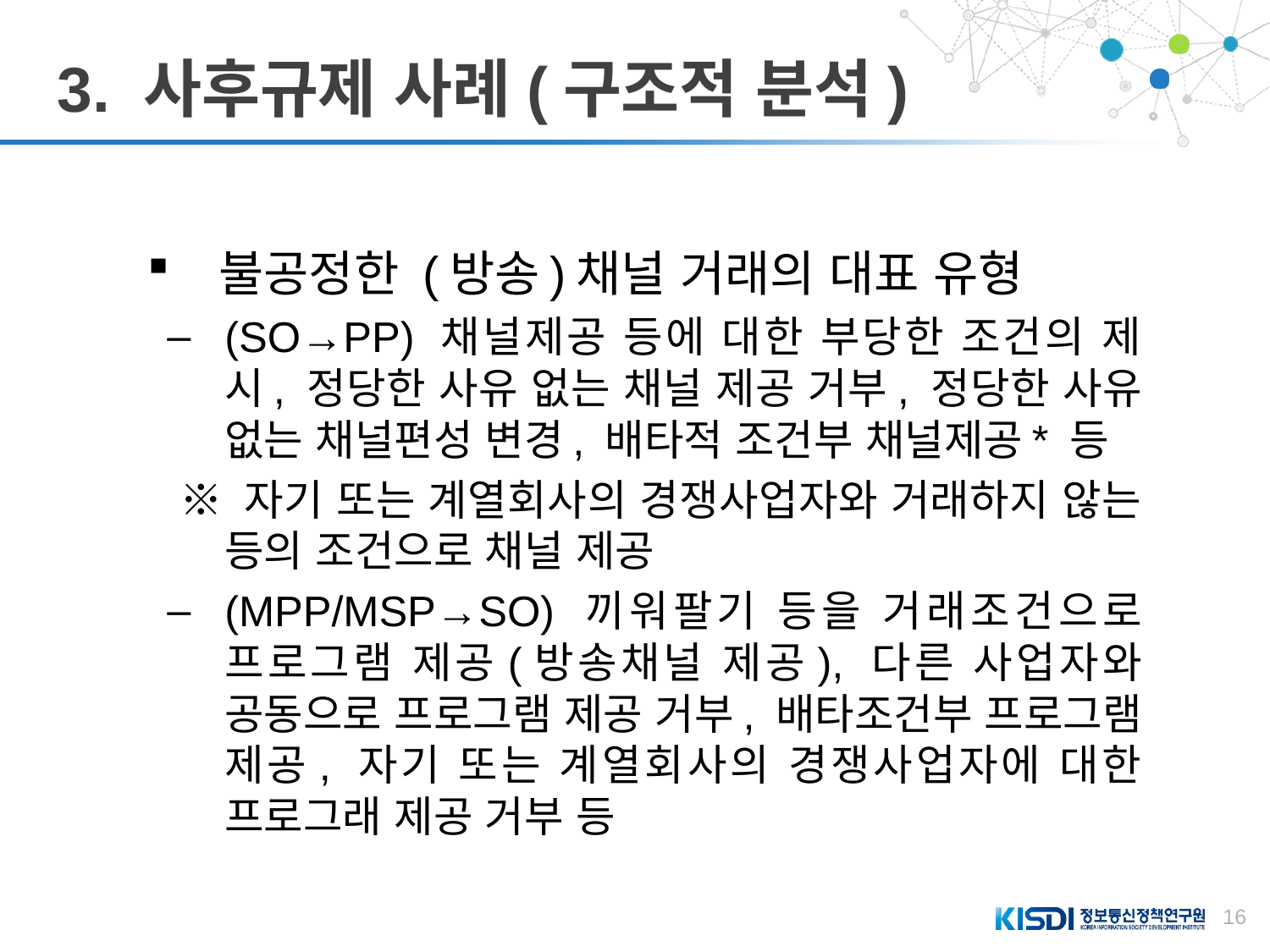

# 3. 사후규제 사례(구조적 분석)
불공정한 (방송)채널 거래의 대표 유형
(SO→PP) 채널제공 등에 대한 부당한 조건의 제시, 정당한 사유 없는 채널 제공 거부, 정당한 사유 없는 채널편성 변경, 배타적 조건부 채널제공* 등
※ 자기 또는 계열회사의 경쟁사업자와 거래하지 않는 등의 조건으로 채널 제공
(MPP/MSP→SO) 끼워팔기 등을 거래조건으로 프로그램 제공(방송채널 제공), 다른 사업자와 공동으로 프로그램 제공 거부, 배타조건부 프로그램 제공, 자기 또는 계열회사의 경쟁사업자에 대한 프로그래 제공 거부 등
16